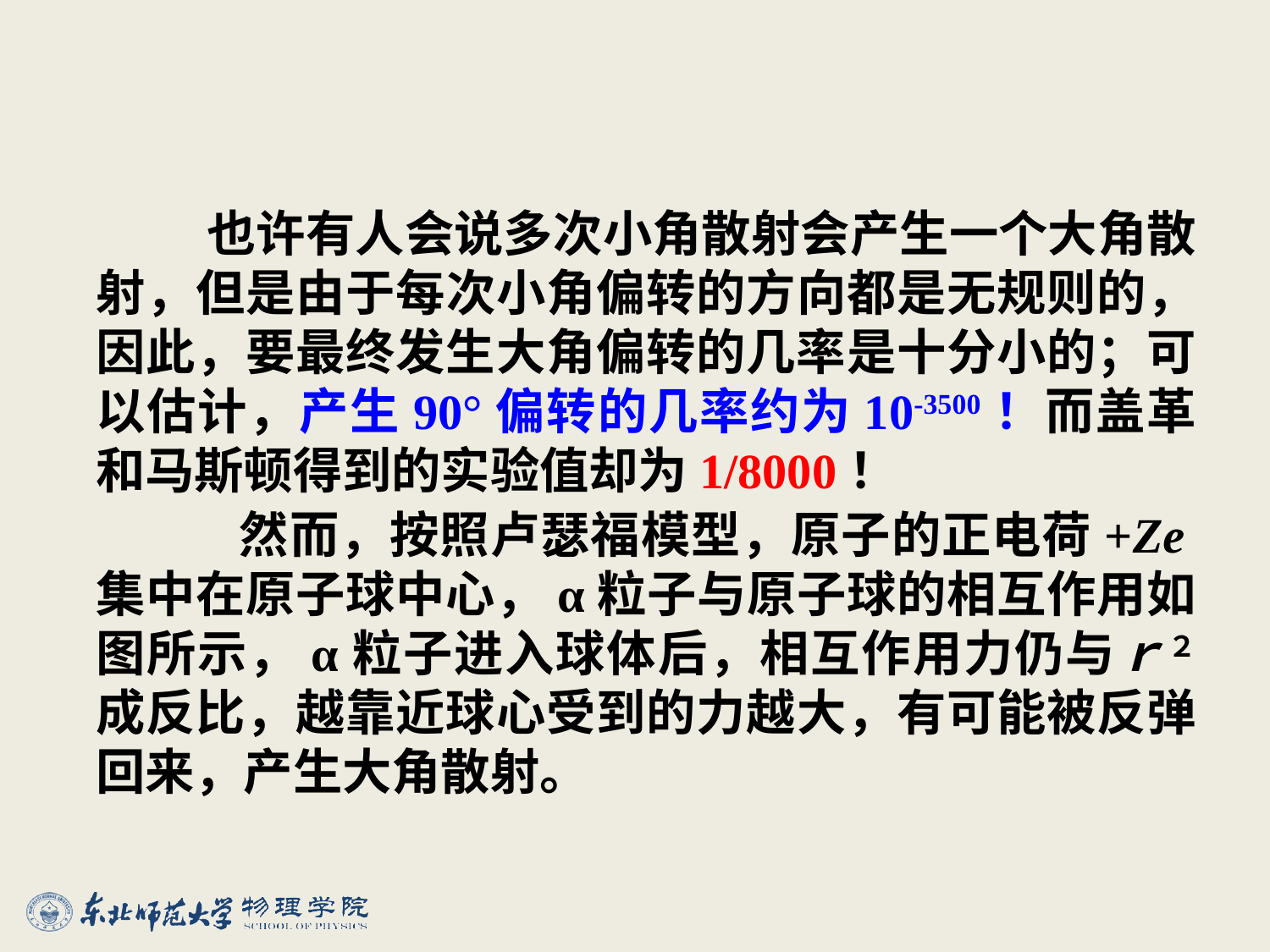

也许有人会说多次小角散射会产生一个大角散射，但是由于每次小角偏转的方向都是无规则的，因此，要最终发生大角偏转的几率是十分小的；可以估计，产生90°偏转的几率约为10-3500！而盖革和马斯顿得到的实验值却为1/8000！
             然而，按照卢瑟福模型，原子的正电荷+Ze集中在原子球中心，α粒子与原子球的相互作用如图所示，α粒子进入球体后，相互作用力仍与ｒ２成反比，越靠近球心受到的力越大，有可能被反弹回来，产生大角散射。